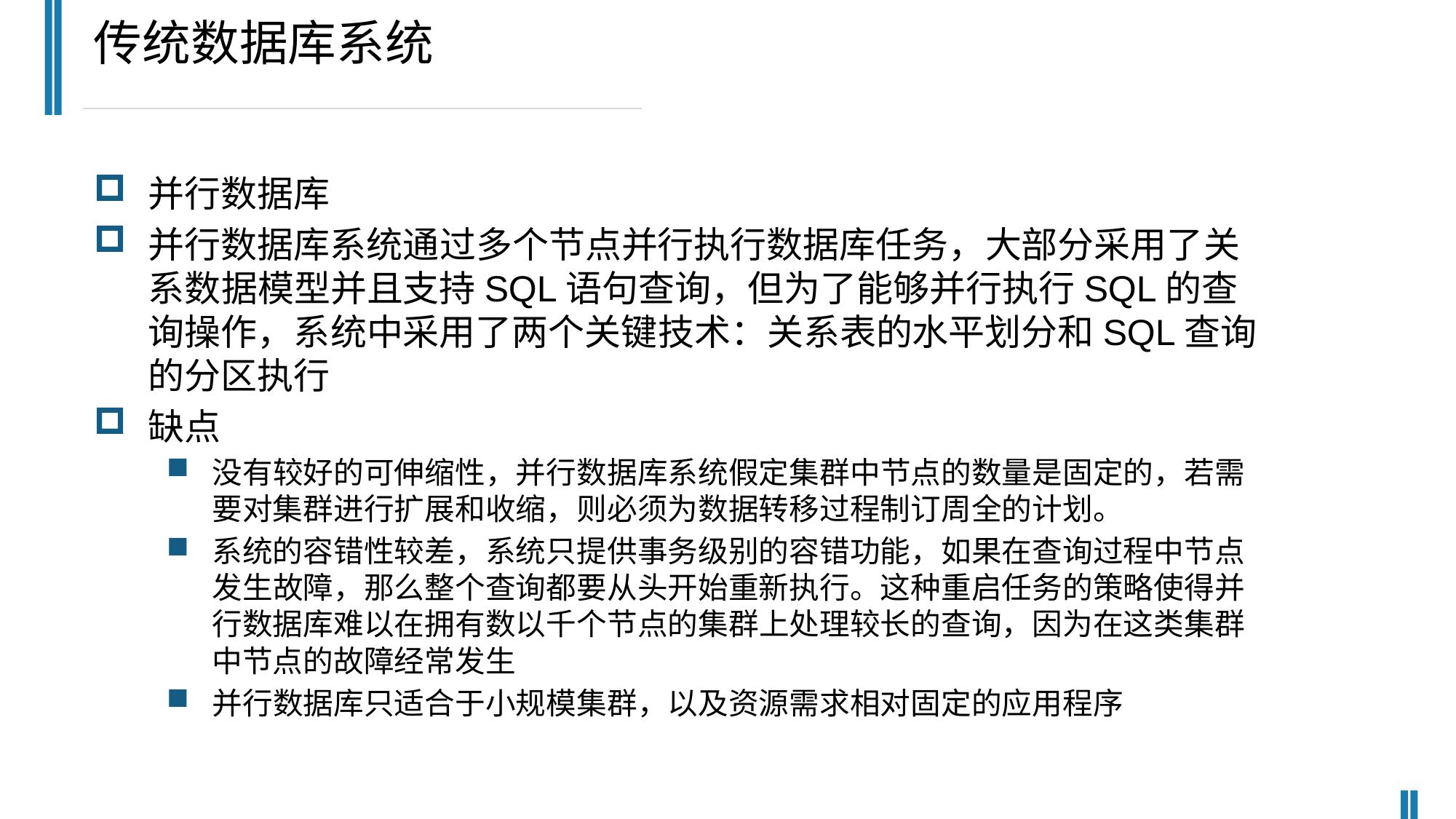

传统数据库系统

并行数据库
并行数据库系统通过多个节点并行执行数据库任务，大部分采用了关系数据模型并且支持SQL语句查询，但为了能够并行执行SQL的查询操作，系统中采用了两个关键技术：关系表的水平划分和SQL查询的分区执行
缺点
没有较好的可伸缩性，并行数据库系统假定集群中节点的数量是固定的，若需要对集群进行扩展和收缩，则必须为数据转移过程制订周全的计划。
系统的容错性较差，系统只提供事务级别的容错功能，如果在查询过程中节点发生故障，那么整个查询都要从头开始重新执行。这种重启任务的策略使得并行数据库难以在拥有数以千个节点的集群上处理较长的查询，因为在这类集群中节点的故障经常发生
并行数据库只适合于小规模集群，以及资源需求相对固定的应用程序